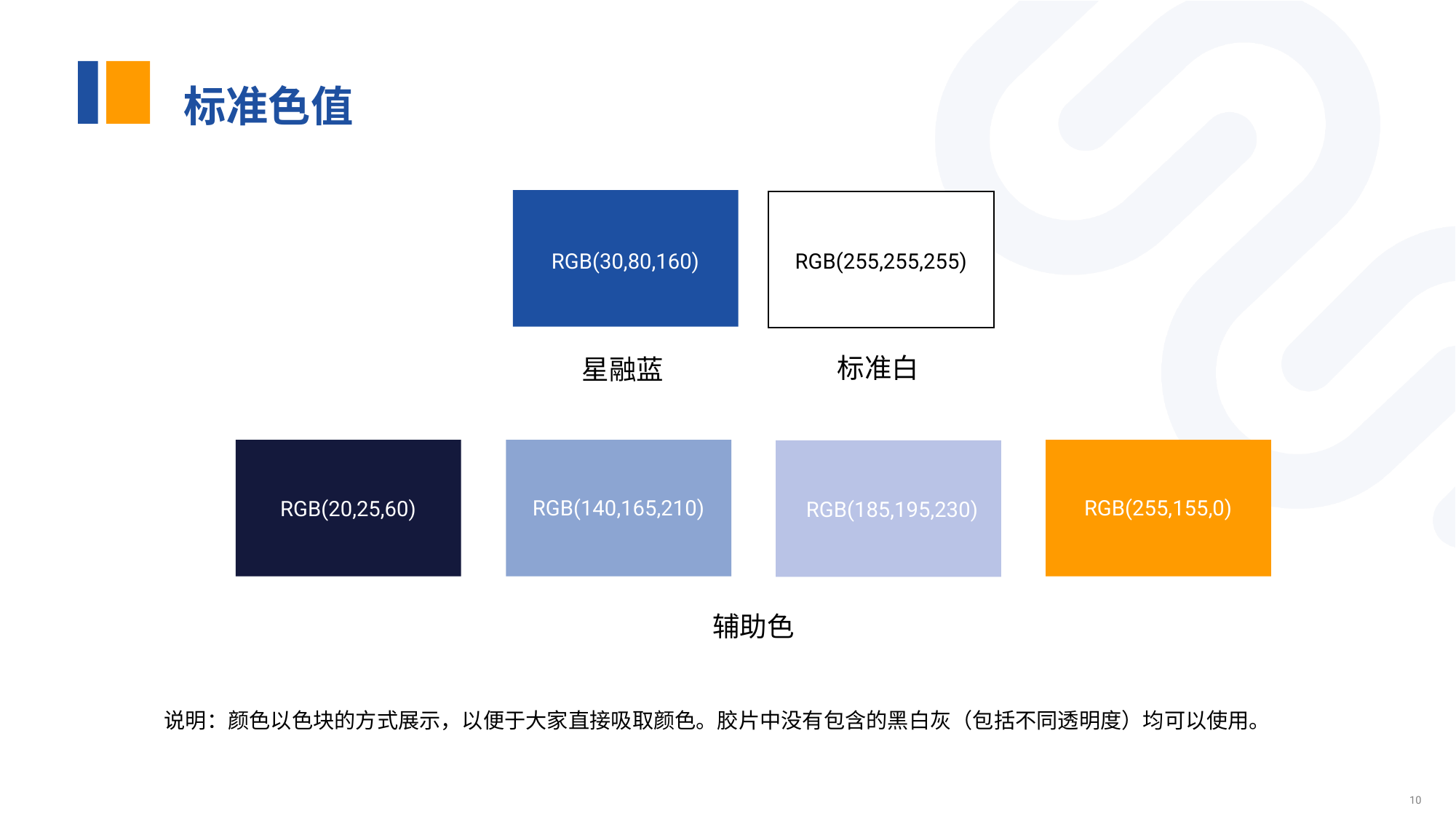

# 标准色值

星融蓝

标准白
RGB(30,80,160)
RGB(255,255,255)

RGB(255,155,0)
RGB(140,165,210)
RGB(20,25,60)
RGB(185,195,230)
辅助色
说明：颜色以色块的方式展示，以便于大家直接吸取颜色。胶片中没有包含的黑白灰（包括不同透明度）均可以使用。